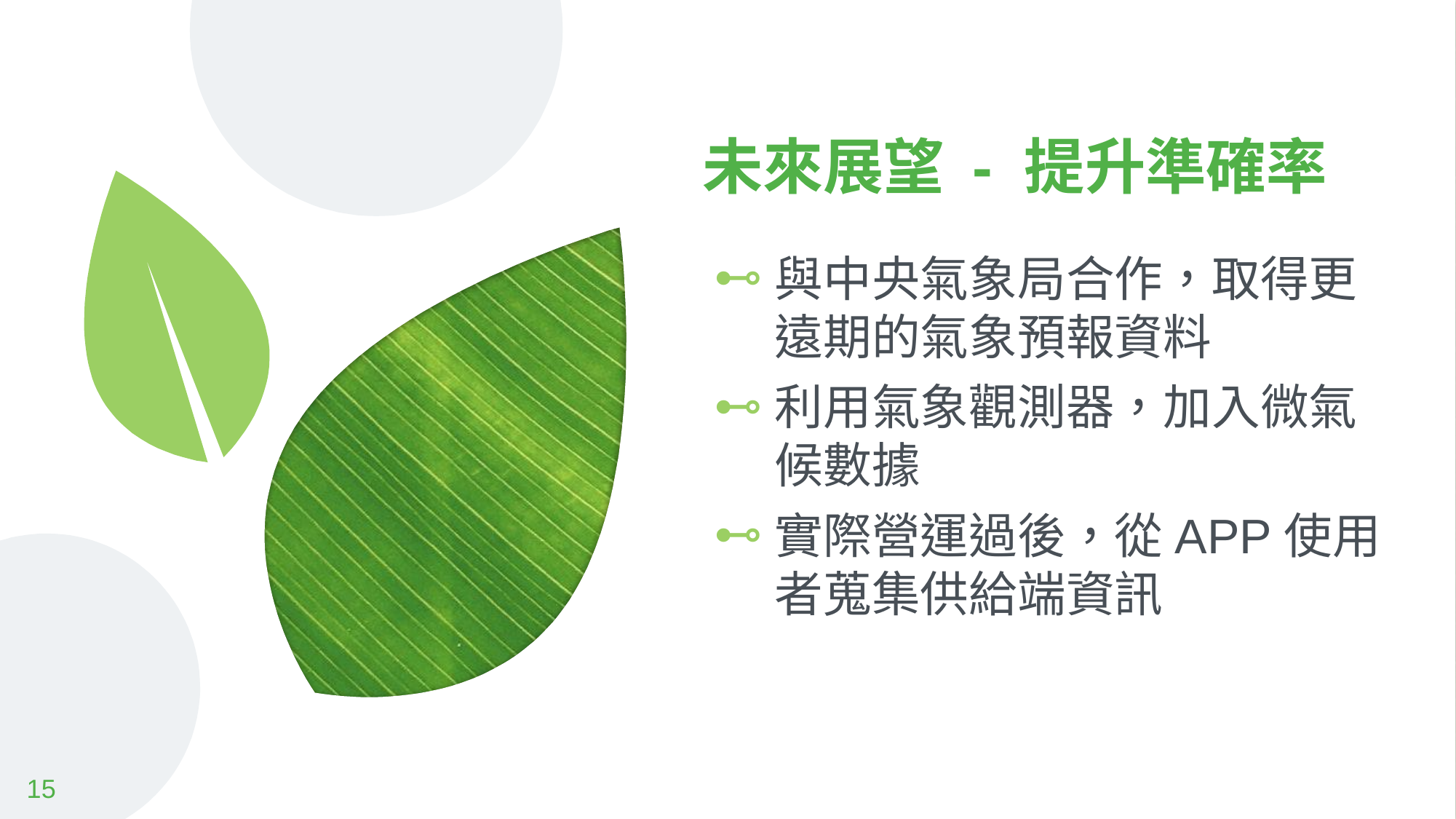

# 未來展望 - 提升準確率
與中央氣象局合作，取得更遠期的氣象預報資料
利用氣象觀測器，加入微氣候數據
實際營運過後，從APP使用者蒐集供給端資訊
15